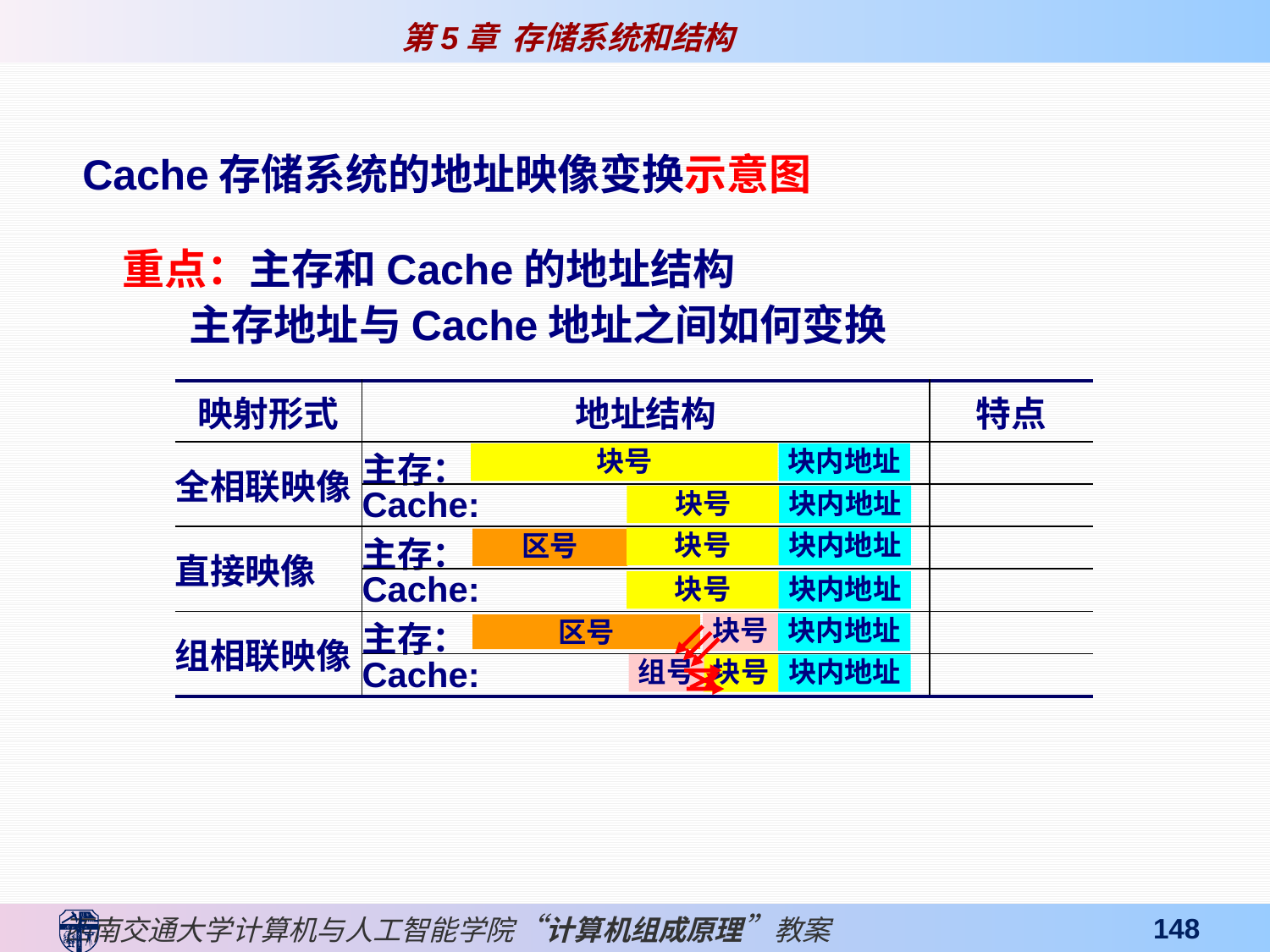

Cache存储系统的地址映像变换示意图
重点：主存和Cache的地址结构
      主存地址与Cache地址之间如何变换
| 映射形式 | 地址结构 | 特点 |
| --- | --- | --- |
| 全相联映像 | 主存： |  |
|  | Cache: |  |
| 直接映像 | 主存： |  |
|  | Cache: |  |
| 组相联映像 | 主存： |  |
|  | Cache: |  |
块号
块内地址
块号
块内地址
块号
块内地址
区号
块号
块内地址
块号
块内地址
区号

组号
块号
块内地址